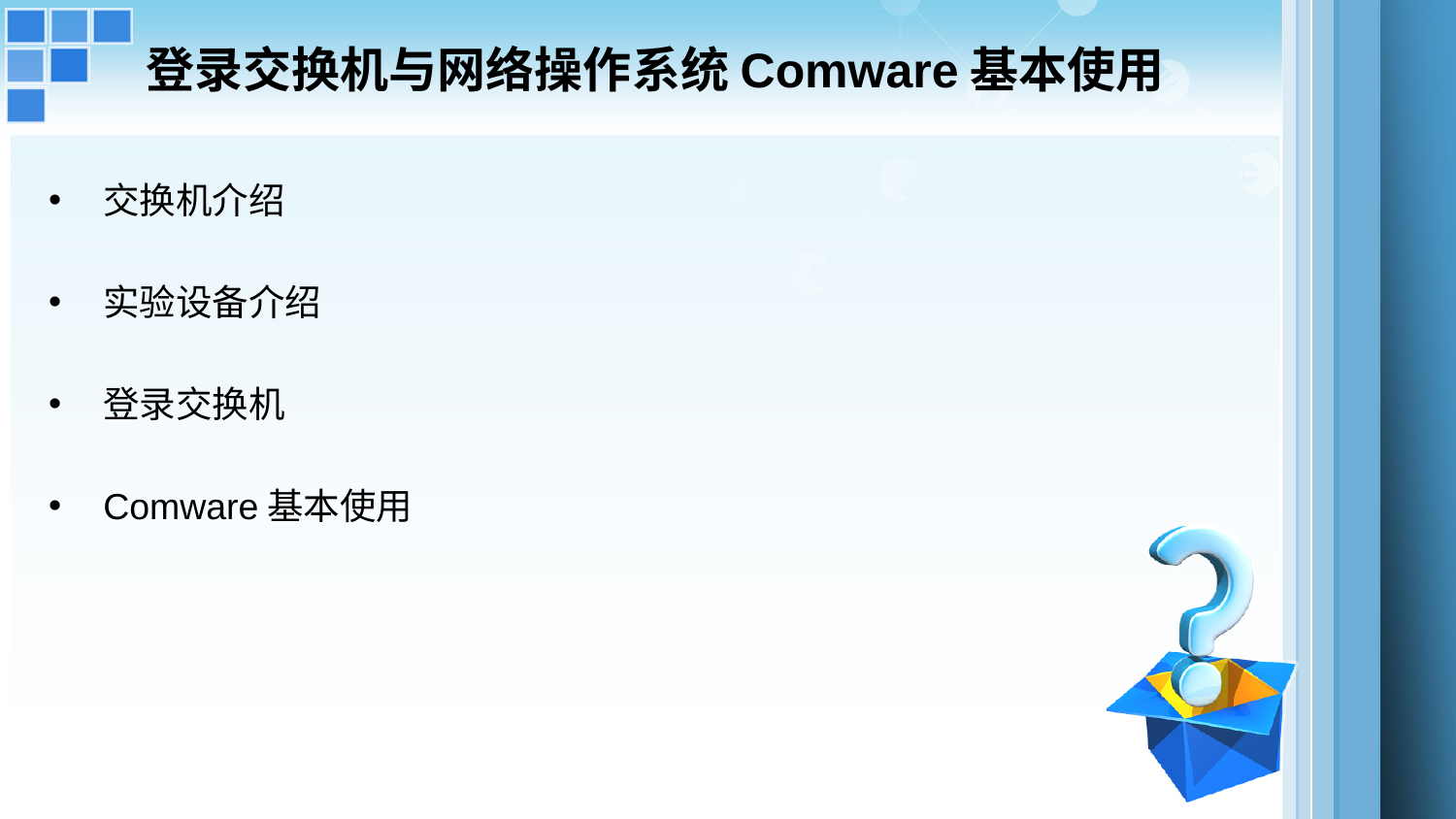

# 登录交换机与网络操作系统Comware基本使用
交换机介绍

实验设备介绍

登录交换机

Comware基本使用